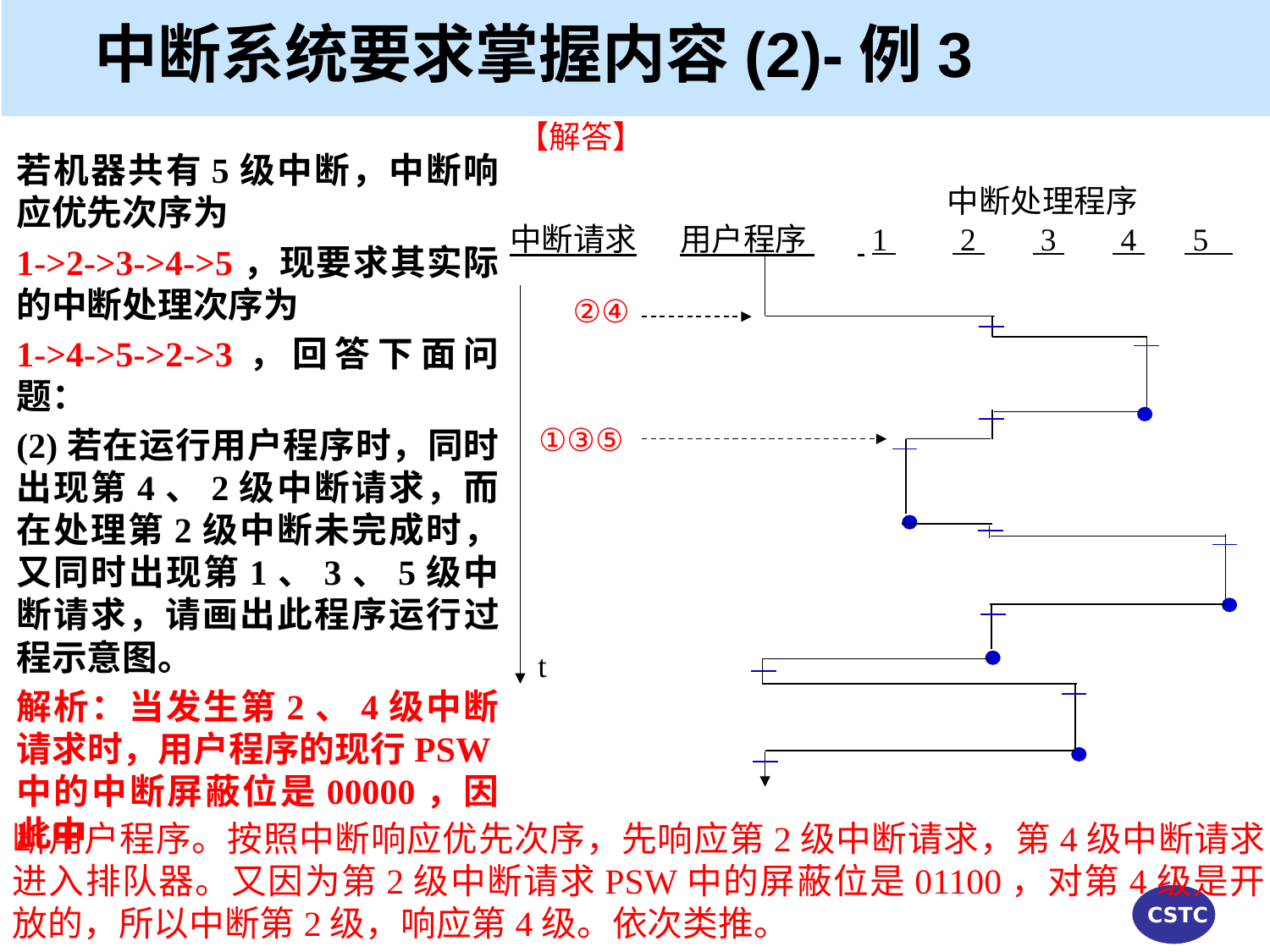

# 中断系统要求掌握内容(2)-例3
【解答】
若机器共有5级中断，中断响应优先次序为
1->2->3->4->5，现要求其实际的中断处理次序为
1->4->5->2->3，回答下面问题：
(2)若在运行用户程序时，同时出现第4、2级中断请求，而在处理第2级中断未完成时，又同时出现第1、3、5级中断请求，请画出此程序运行过程示意图。
解析：当发生第2、4级中断请求时，用户程序的现行PSW中的中断屏蔽位是00000，因此中
                                                          中断处理程序
中断请求      用户程序        1         2        3        4       5
②④

①③⑤

t

断用户程序。按照中断响应优先次序，先响应第2级中断请求，第4级中断请求进入排队器。又因为第2级中断请求PSW中的屏蔽位是01100，对第4级是开放的，所以中断第2级，响应第4级。依次类推。